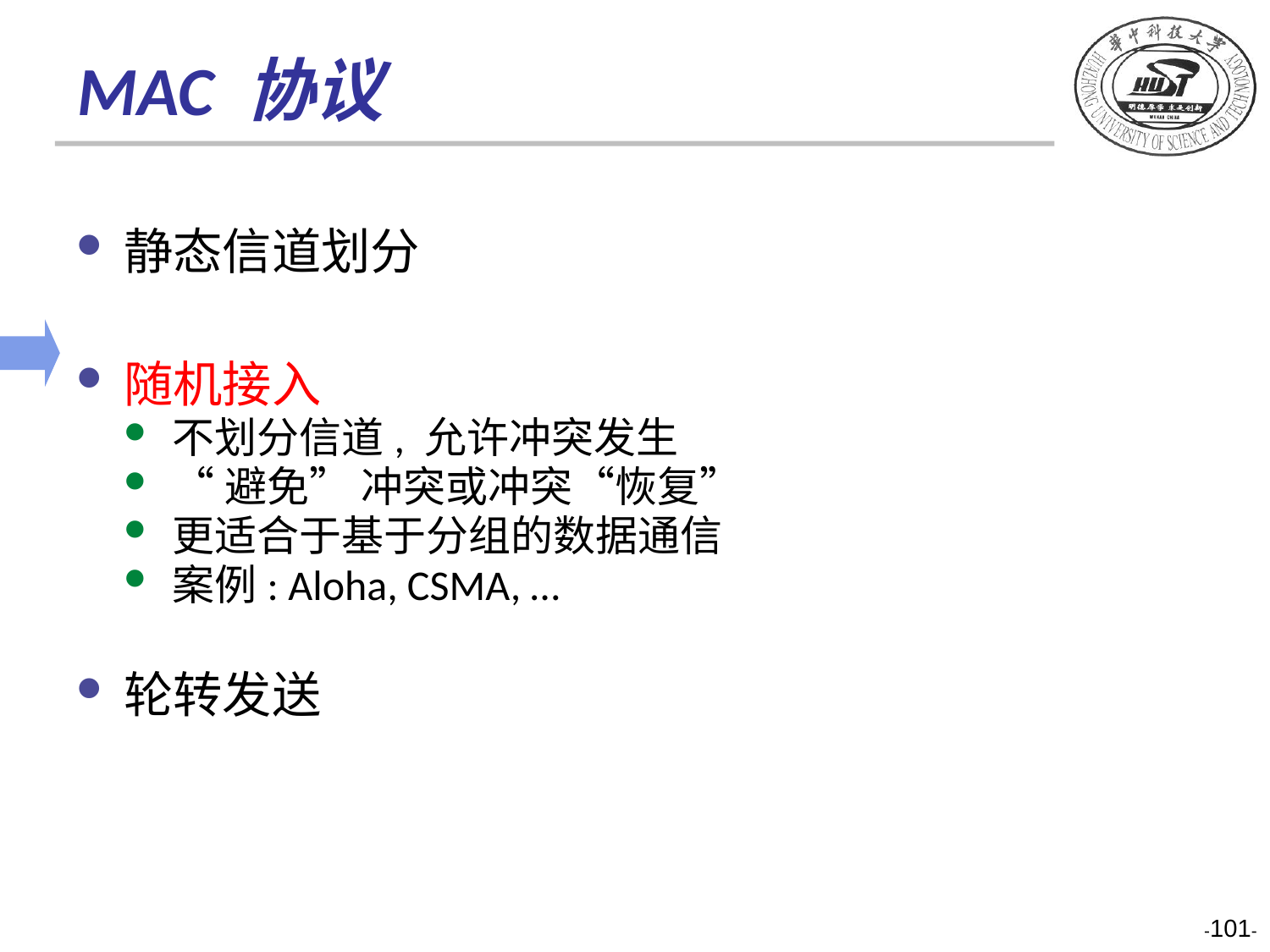

# MAC 协议

静态信道划分

随机接入
不划分信道, 允许冲突发生
“避免” 冲突或冲突“恢复”
更适合于基于分组的数据通信
案例: Aloha, CSMA, …

轮转发送

-101-